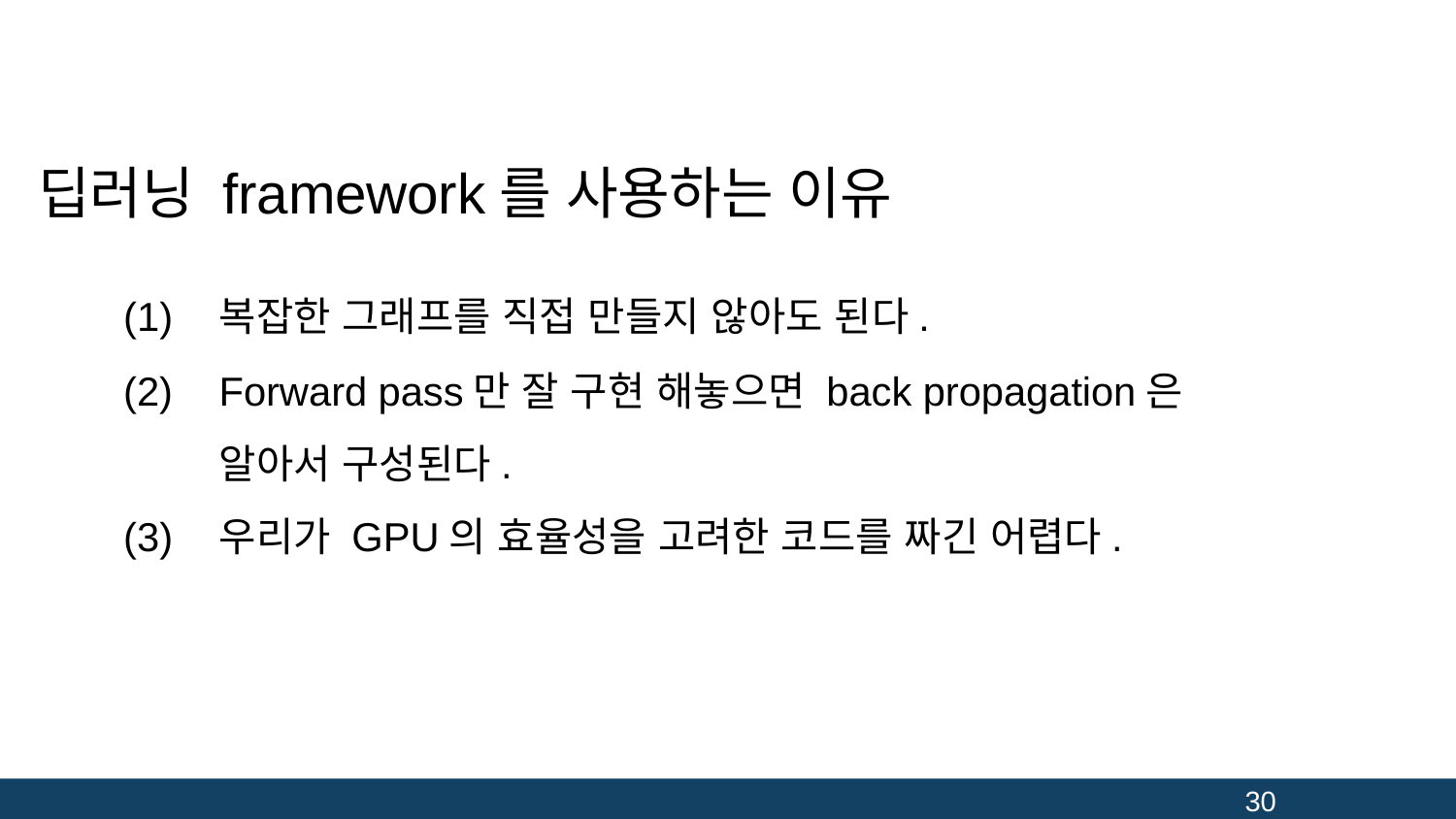

# 딥러닝 framework를 사용하는 이유
복잡한 그래프를 직접 만들지 않아도 된다.
Forward pass만 잘 구현 해놓으면 back propagation은 알아서 구성된다.
우리가 GPU의 효율성을 고려한 코드를 짜긴 어렵다.